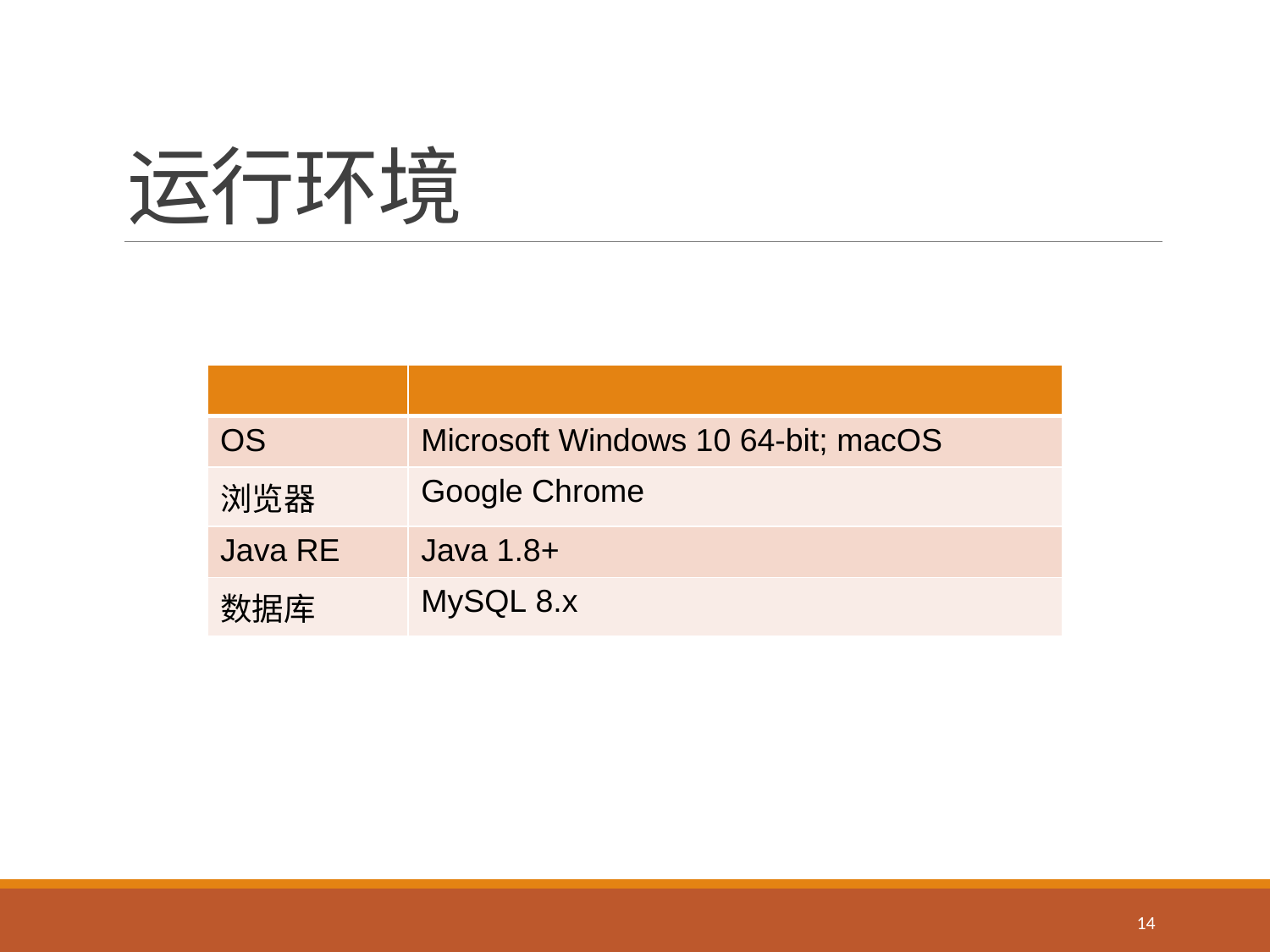

# 运行环境
|  |  |
| --- | --- |
| OS | Microsoft Windows 10 64-bit; macOS |
| 浏览器 | Google Chrome |
| Java RE | Java 1.8+ |
| 数据库 | MySQL 8.x |
14